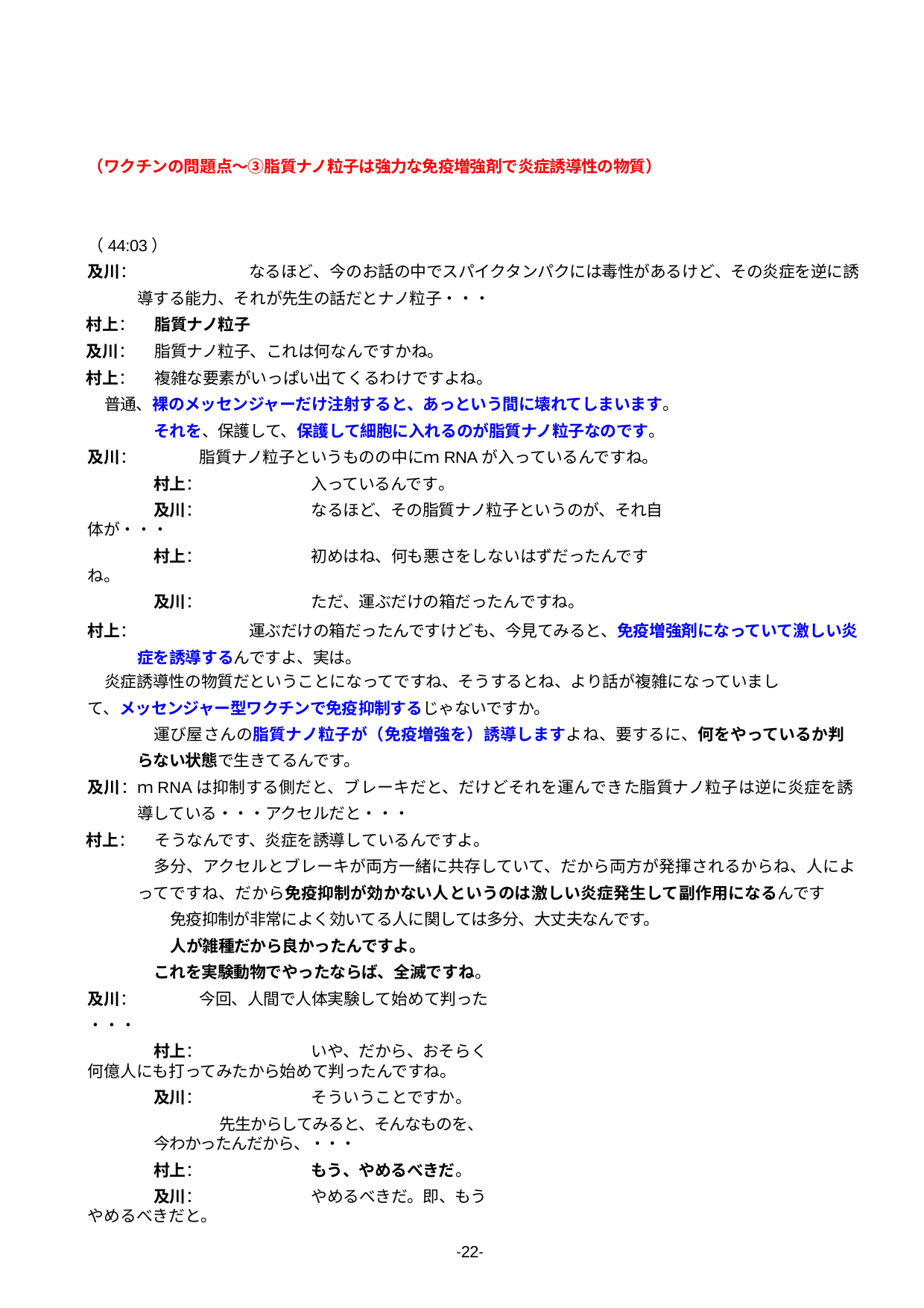

（ワクチンの問題点～③脂質ナノ粒子は強力な免疫増強剤で炎症誘導性の物質）
（44:03）
及川：		なるほど、今のお話の中でスパイクタンパクには毒性があるけど、その炎症を逆に誘導する能力、それが先生の話だとナノ粒子・・・
村上：	脂質ナノ粒子
及川：	脂質ナノ粒子、これは何なんですかね。
村上：	複雑な要素がいっぱい出てくるわけですよね。
普通、裸のメッセンジャーだけ注射すると、あっという間に壊れてしまいます。
それを、保護して、保護して細胞に入れるのが脂質ナノ粒子なのです。及川：	脂質ナノ粒子というものの中にｍRNAが入っているんですね。
村上：	入っているんです。
及川：	なるほど、その脂質ナノ粒子というのが、それ自体が・・・
村上：	初めはね、何も悪さをしないはずだったんですね。
及川：	ただ、運ぶだけの箱だったんですね。
村上：		運ぶだけの箱だったんですけども、今見てみると、免疫増強剤になっていて激しい炎症を誘導するんですよ、実は。
炎症誘導性の物質だということになってですね、そうするとね、より話が複雑になっていまし
て、メッセンジャー型ワクチンで免疫抑制するじゃないですか。
運び屋さんの脂質ナノ粒子が（免疫増強を）誘導しますよね、要するに、何をやっているか判らない状態で生きてるんです。
及川：	ｍRNAは抑制する側だと、ブレーキだと、だけどそれを運んできた脂質ナノ粒子は逆に炎症を誘導している・・・アクセルだと・・・
村上：	そうなんです、炎症を誘導しているんですよ。
多分、アクセルとブレーキが両方一緒に共存していて、だから両方が発揮されるからね、人によってですね、だから免疫抑制が効かない人というのは激しい炎症発生して副作用になるんです
免疫抑制が非常によく効いてる人に関しては多分、大丈夫なんです。
人が雑種だから良かったんですよ。
これを実験動物でやったならば、全滅ですね。及川：	今回、人間で人体実験して始めて判った・・・
村上：	いや、だから、おそらく何億人にも打ってみたから始めて判ったんですね。
及川：	そういうことですか。
先生からしてみると、そんなものを、今わかったんだから、・・・
村上：	もう、やめるべきだ。
及川：	やめるべきだ。即、もうやめるべきだと。
-22-